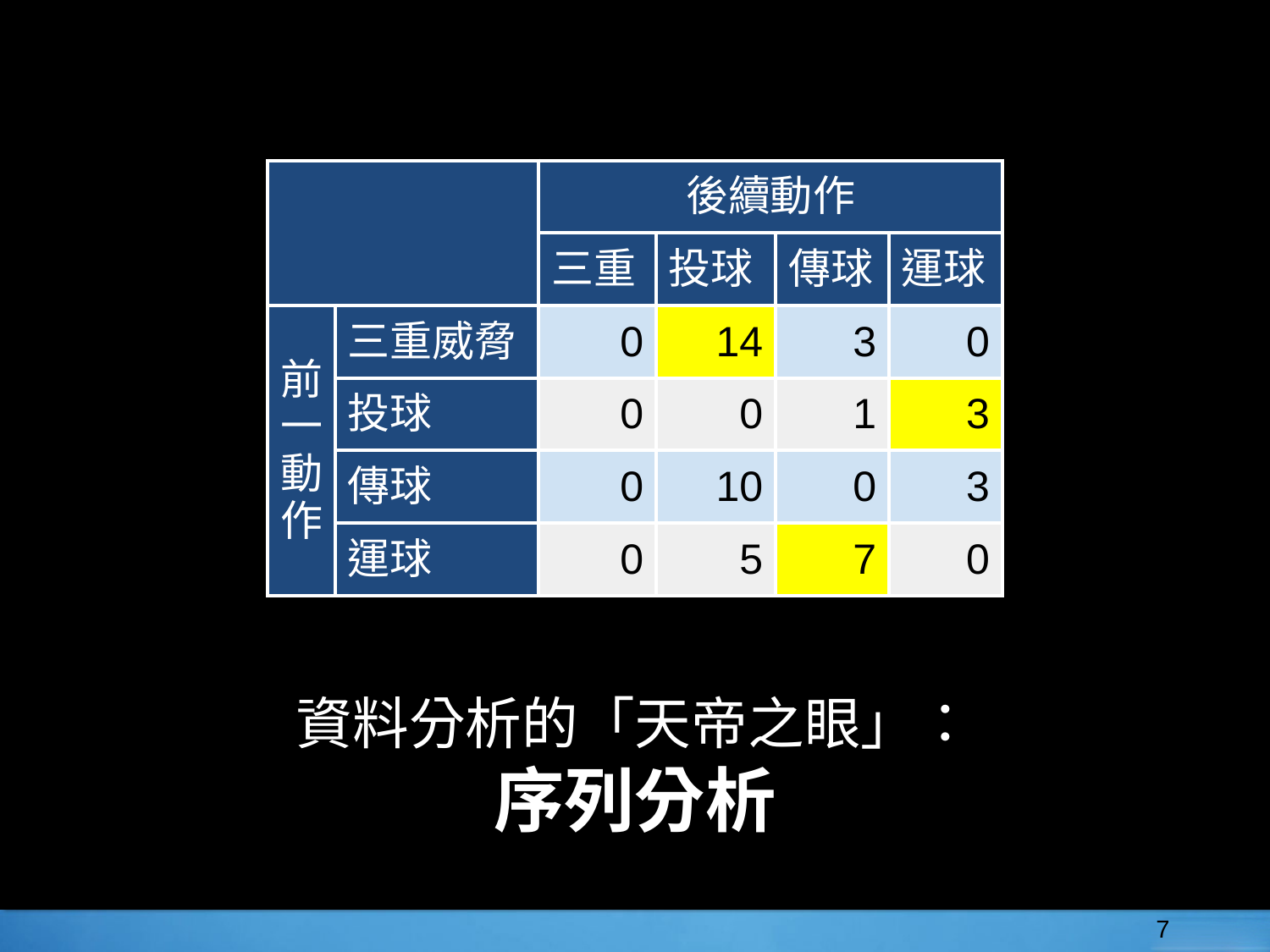

|  |  | 後續動作 |  |  |  |
| --- | --- | --- | --- | --- | --- |
|  |  | 三重 | 投球 | 傳球 | 運球 |
| 前一動 作 | 三重威脅 | 0 | 14 | 3 | 0 |
|  | 投球 | 0 | 0 | 1 | 3 |
|  | 傳球 | 0 | 10 | 0 | 3 |
|  | 運球 | 0 | 5 | 7 | 0 |
# 資料分析的「天帝之眼」：
序列分析
7